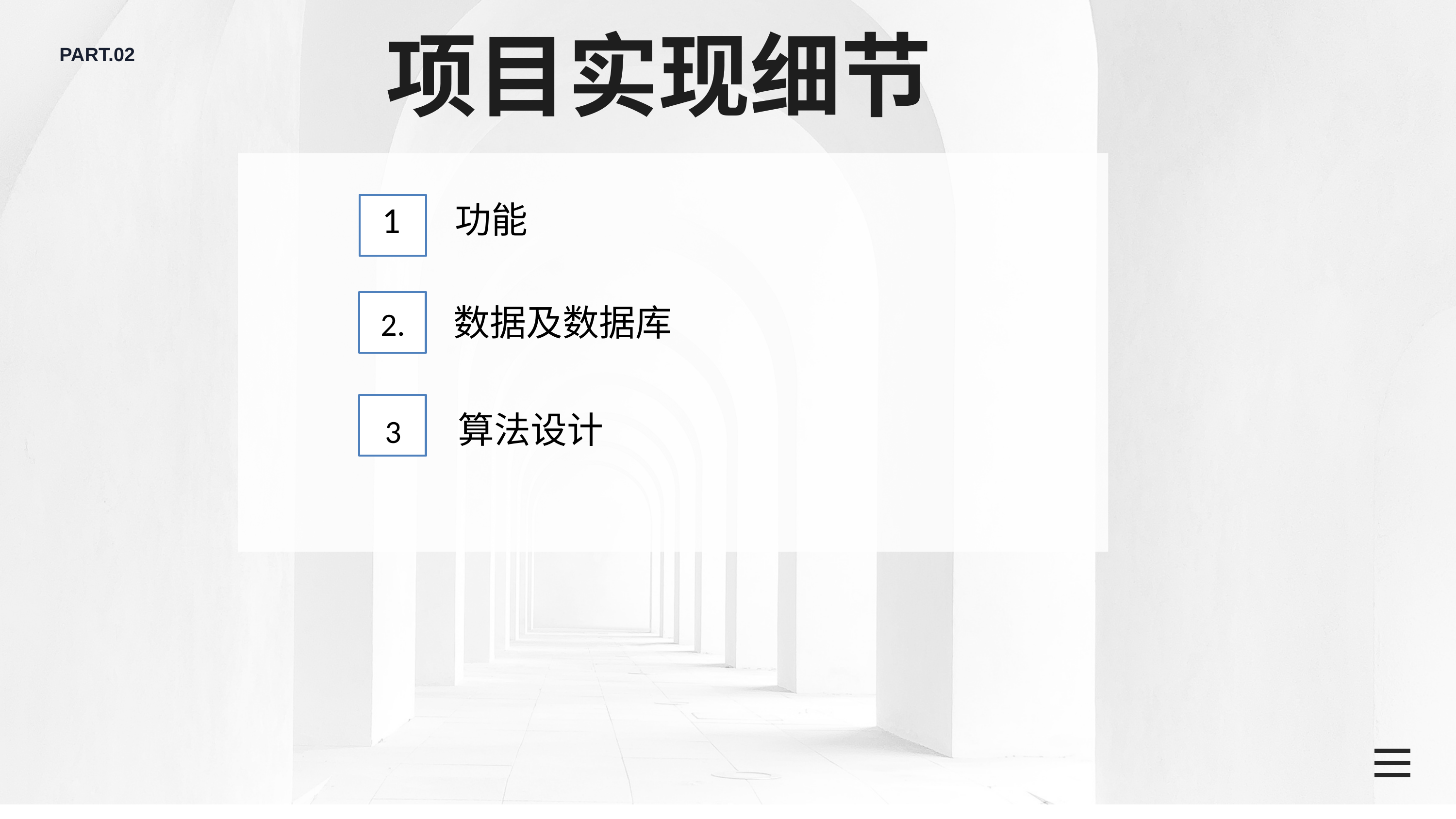

项目实现细节
PART.02

1 	功能

2.	数据及数据库

3 	算法设计